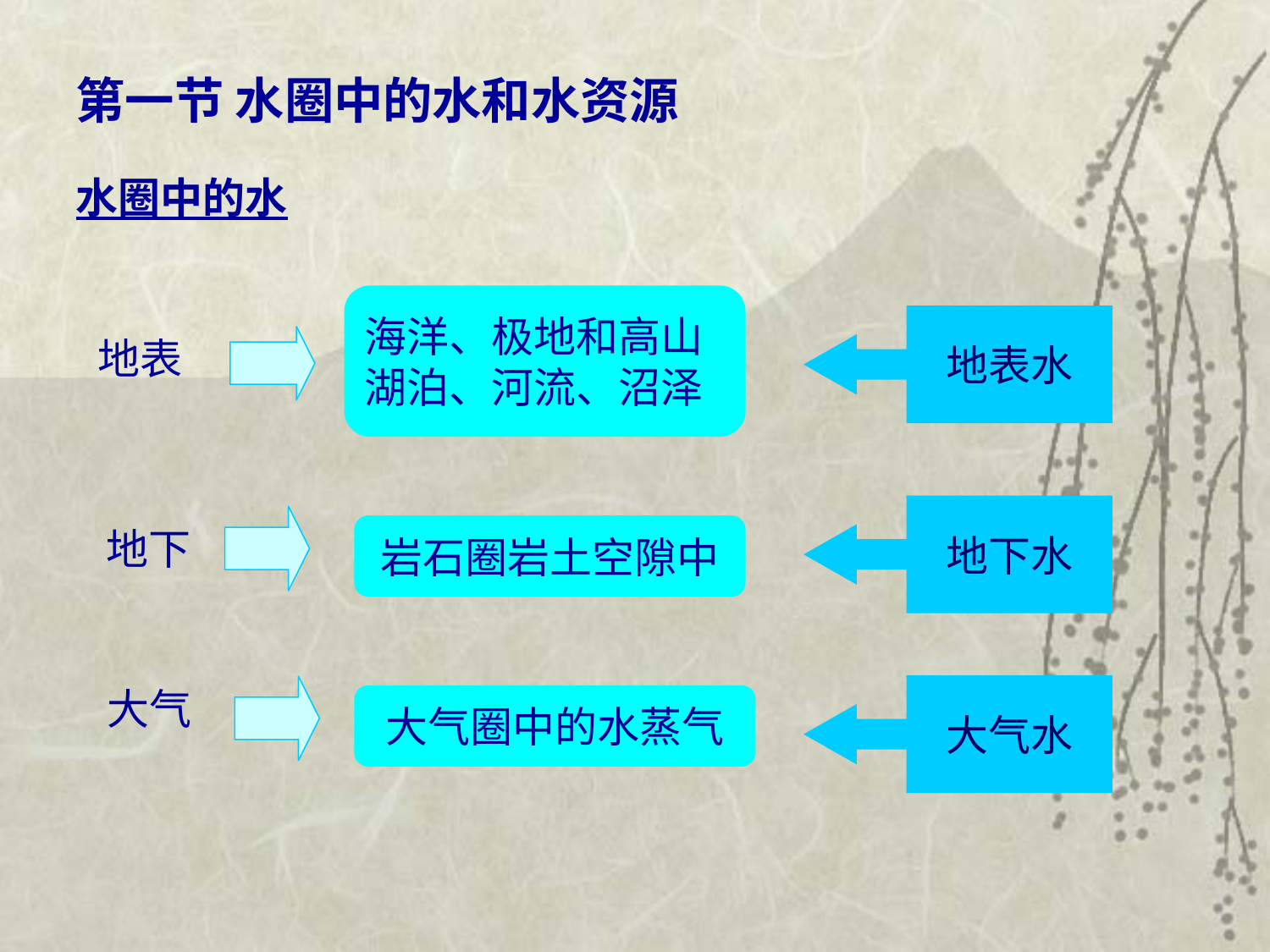

第一节 水圈中的水和水资源
水圈中的水
海洋、极地和高山
湖泊、河流、沼泽
地表

地下
岩石圈岩土空隙中
大气

大气圈中的水蒸气
地表水
地下水
大气水